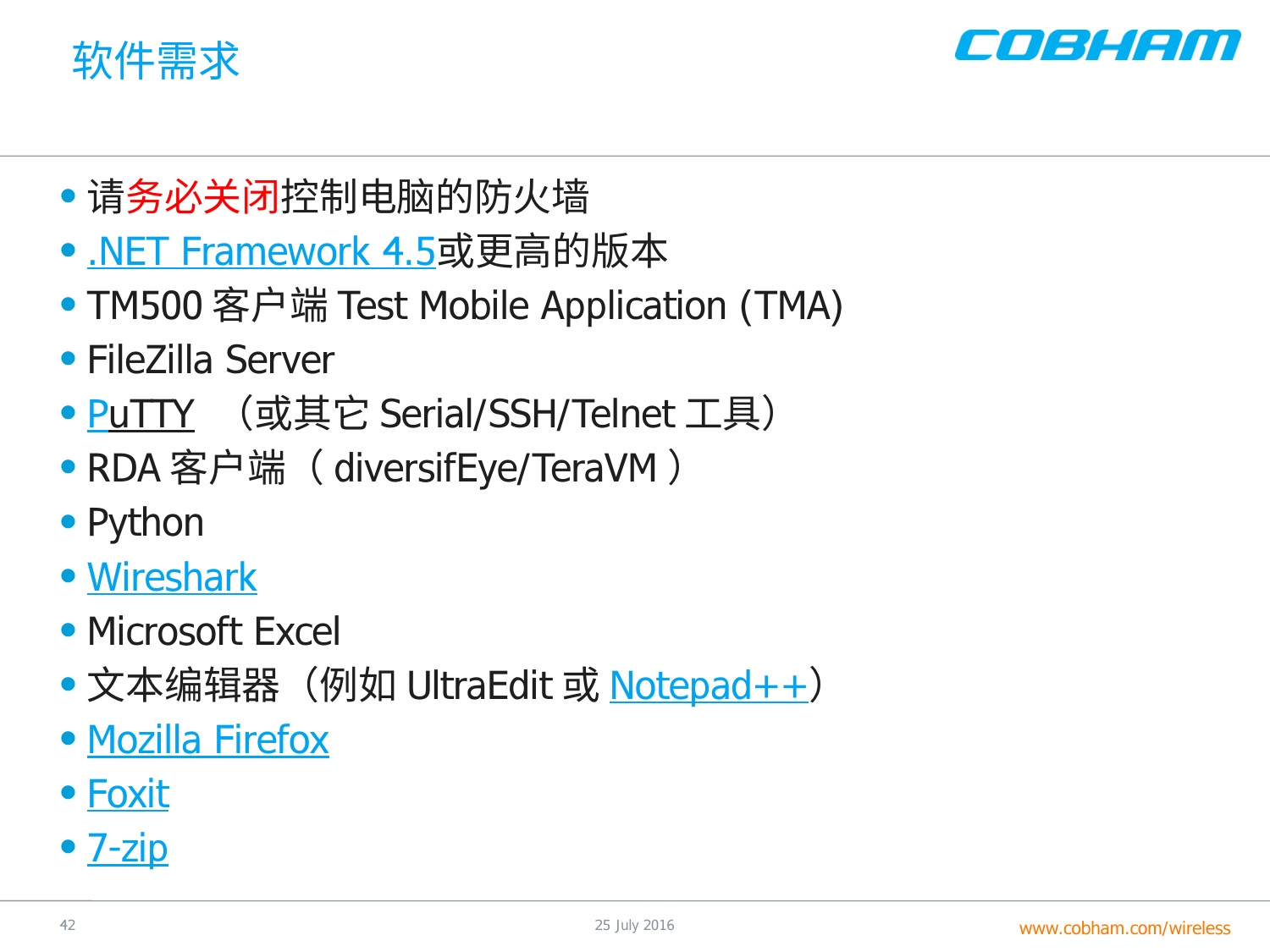

# 软件需求

请务必关闭控制电脑的防火墙
.NET Framework 4.5或更高的版本
TM500客户端Test Mobile Application (TMA)
FileZilla Server
PuTTY （或其它Serial/SSH/Telnet工具）
RDA客户端（diversifEye/TeraVM）
Python
Wireshark
Microsoft Excel
文本编辑器（例如UltraEdit或Notepad++）
Mozilla Firefox
Foxit
7-zip
42
25 July 2016